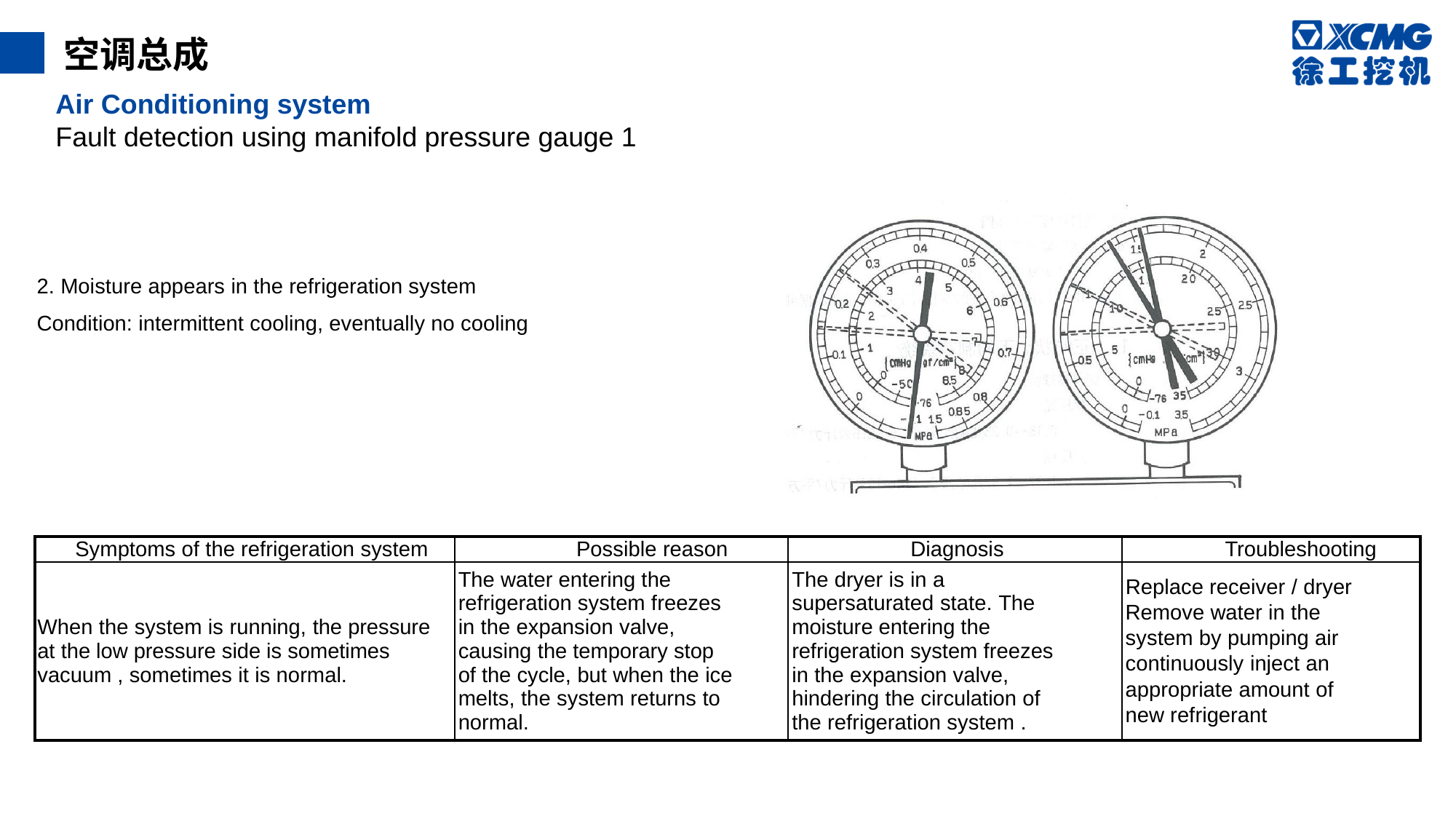

空调总成

Air Conditioning system
Fault detection using manifold pressure gauge 1

2. Moisture appears in the refrigeration system
Condition: intermittent cooling, eventually no cooling
| Symptoms of the refrigeration system | Possible reason | Diagnosis | Troubleshooting |
| --- | --- | --- | --- |
| When the system is running, the pressure at the low pressure side is sometimes vacuum , sometimes it is normal. | The water entering the refrigeration system freezes in the expansion valve, causing the temporary stop of the cycle, but when the ice melts, the system returns to normal. | The dryer is in a supersaturated state. The moisture entering the refrigeration system freezes in the expansion valve, hindering the circulation of the refrigeration system . | Replace receiver / dryer Remove water in the system by pumping air continuously inject an appropriate amount of new refrigerant |